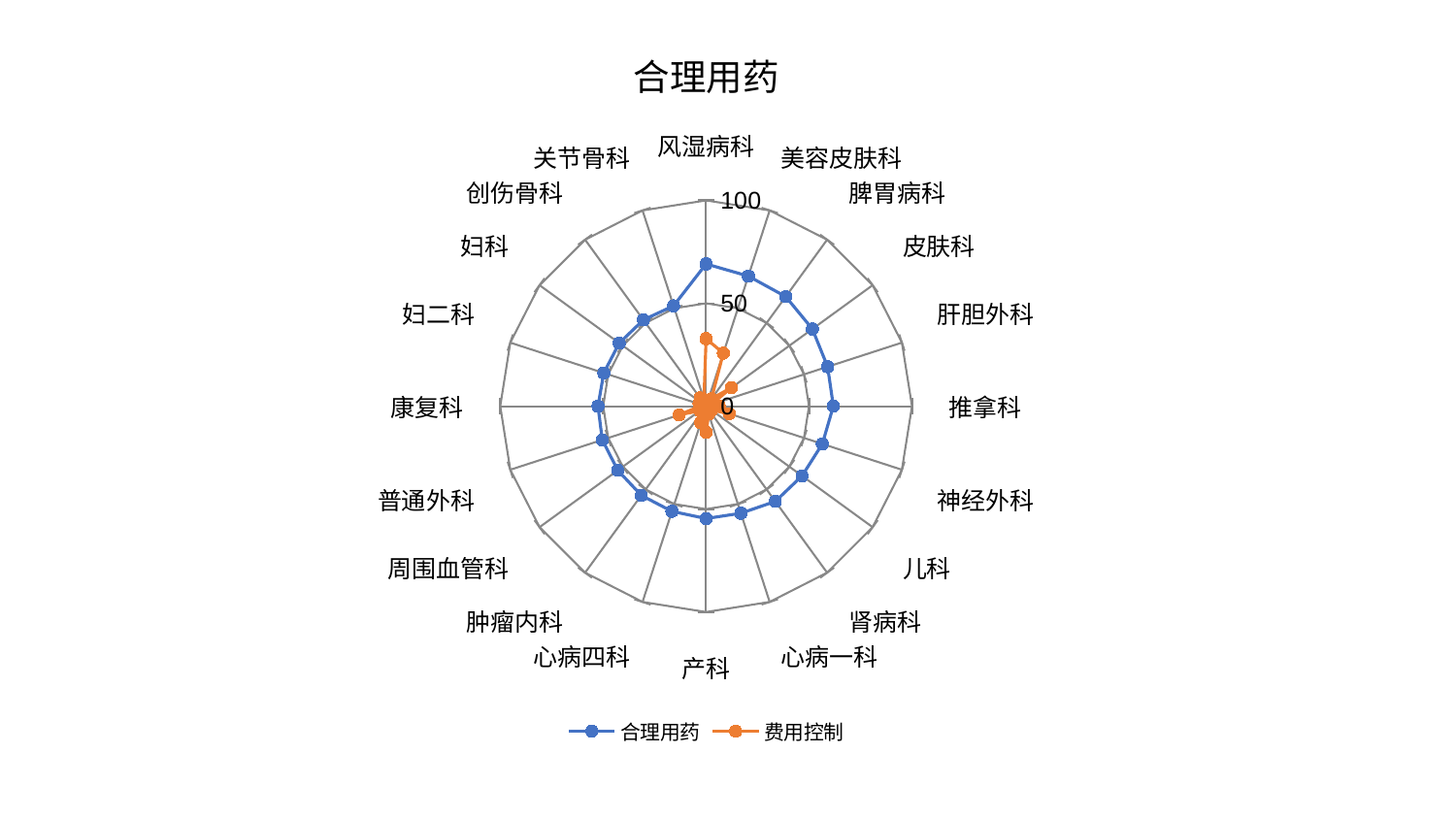

### Chart: 合理用药

| Category | 合理用药 | 费用控制 |
|---|---|---|
| 风湿病科 | 69.12510889335374 | 32.8090887175966 |
| 美容皮肤科 | 66.4554598282805 | 27.087730624032112 |
| 脾胃病科 | 65.80739859991965 | 4.48638835001519 |
| 皮肤科 | 63.80297714244776 | 15.307673613442166 |
| 肝胆外科 | 62.06260769868102 | 2.660131571391714 |
| 推拿科 | 61.812957157743476 | 6.376807460807826 |
| 神经外科 | 59.365191799352786 | 11.806364383626716 |
| 儿科 | 57.62578673024382 | 3.1820734455110733 |
| 肾病科 | 57.19835130272283 | 2.7049484934927333 |
| 心病一科 | 54.70035437405727 | 4.061855007064203 |
| 产科 | 54.61910903177639 | 12.753433729273414 |
| 心病四科 | 53.7278531749557 | 8.455035974500937 |
| 肿瘤内科 | 53.562052550284164 | 3.5953894438173424 |
| 周围血管科 | 53.042674531048526 | 3.751995293530553 |
| 普通外科 | 53.030913289509456 | 13.777418179154216 |
| 康复科 | 52.5144704011449 | 3.0400720363695424 |
| 妇二科 | 52.253450596394266 | 3.5915506939259796 |
| 妇科 | 52.16279428599356 | 2.397095252647502 |
| 创伤骨科 | 51.83021400418505 | 4.947676667995733 |
| 关节骨科 | 51.2610869070681 | 3.465658174208402 |
46